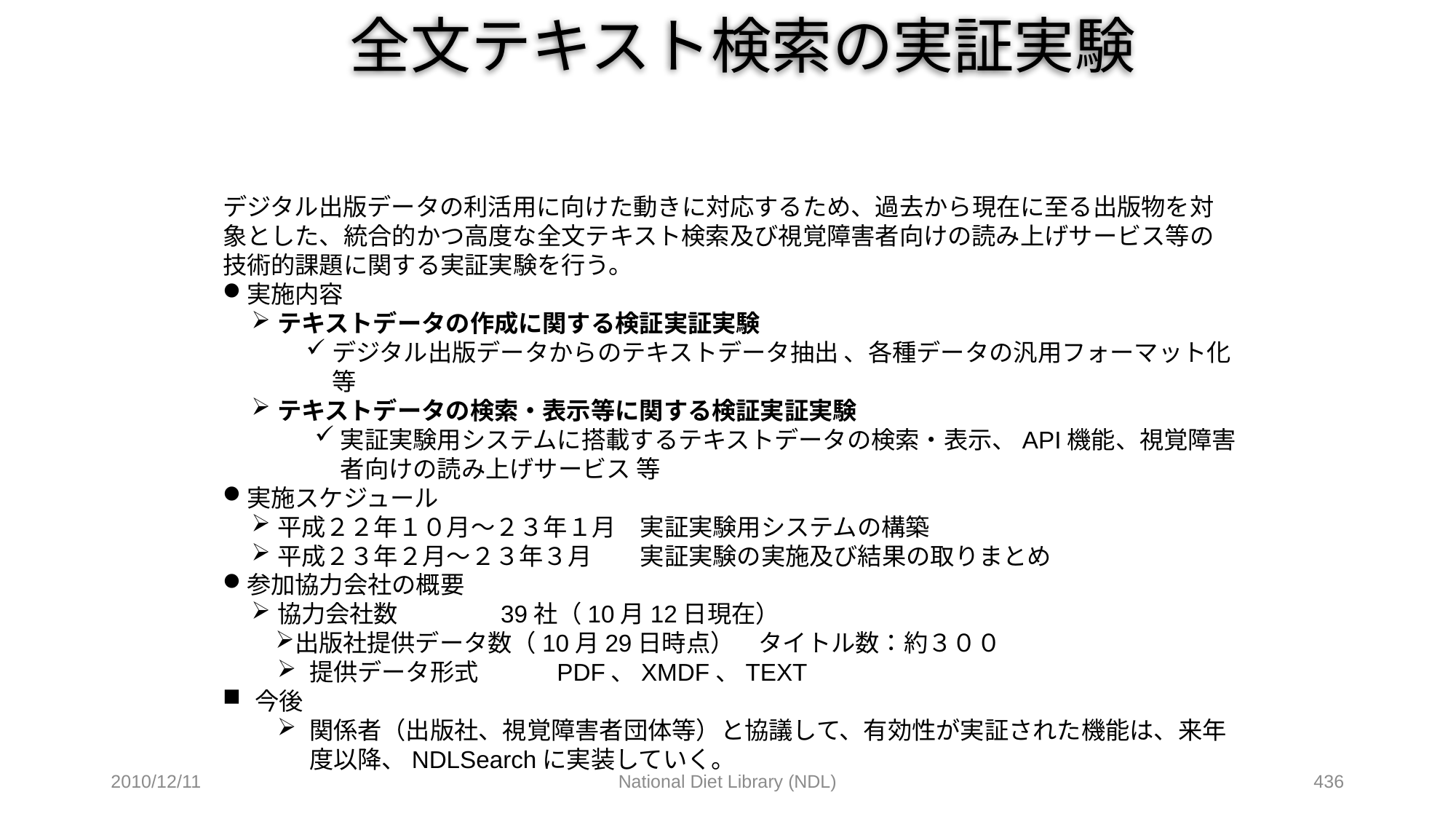

全文テキスト検索の実証実験
デジタル出版データの利活用に向けた動きに対応するため、過去から現在に至る出版物を対象とした、統合的かつ高度な全文テキスト検索及び視覚障害者向けの読み上げサービス等の技術的課題に関する実証実験を行う。
実施内容
テキストデータの作成に関する検証実証実験
デジタル出版データからのテキストデータ抽出 、各種データの汎用フォーマット化 等
テキストデータの検索・表示等に関する検証実証実験
実証実験用システムに搭載するテキストデータの検索・表示、API機能、視覚障害者向けの読み上げサービス 等
実施スケジュール
平成２２年１０月～２３年１月　実証実験用システムの構築
平成２３年２月～２３年３月　　実証実験の実施及び結果の取りまとめ
参加協力会社の概要
協力会社数　　　　39社（10月12日現在）
出版社提供データ数（10月29日時点）　タイトル数：約３００
提供データ形式　　　PDF、XMDF、TEXT
今後
関係者（出版社、視覚障害者団体等）と協議して、有効性が実証された機能は、来年度以降、NDLSearchに実装していく。
2010/12/11
National Diet Library (NDL)
436